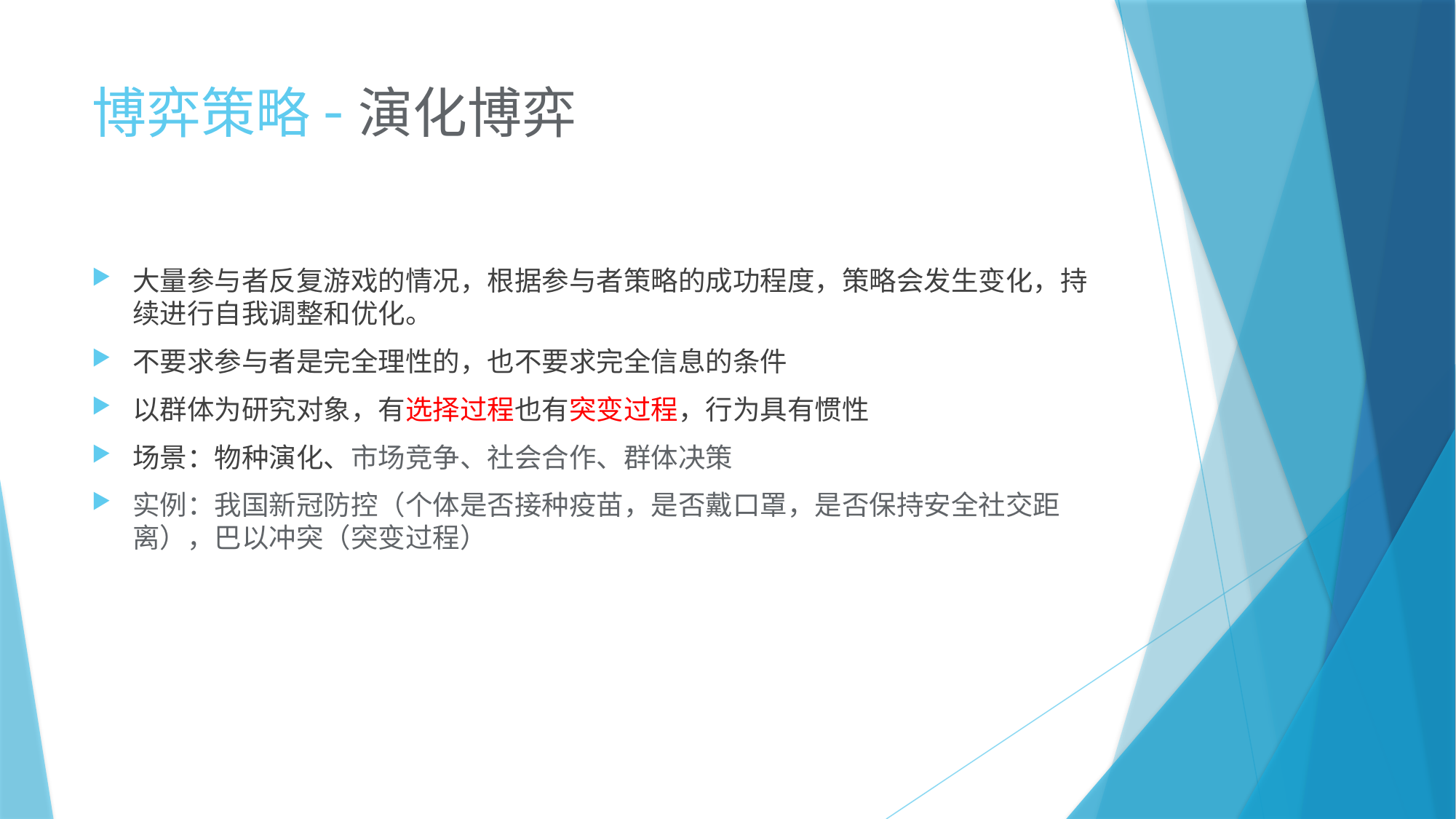

# 博弈策略-演化博弈
大量参与者反复游戏的情况，根据参与者策略的成功程度，策略会发生变化，持续进行自我调整和优化。
不要求参与者是完全理性的，也不要求完全信息的条件
以群体为研究对象，有选择过程也有突变过程，行为具有惯性
场景：物种演化、市场竞争、社会合作、群体决策
实例：我国新冠防控（个体是否接种疫苗，是否戴口罩，是否保持安全社交距离），巴以冲突（突变过程）